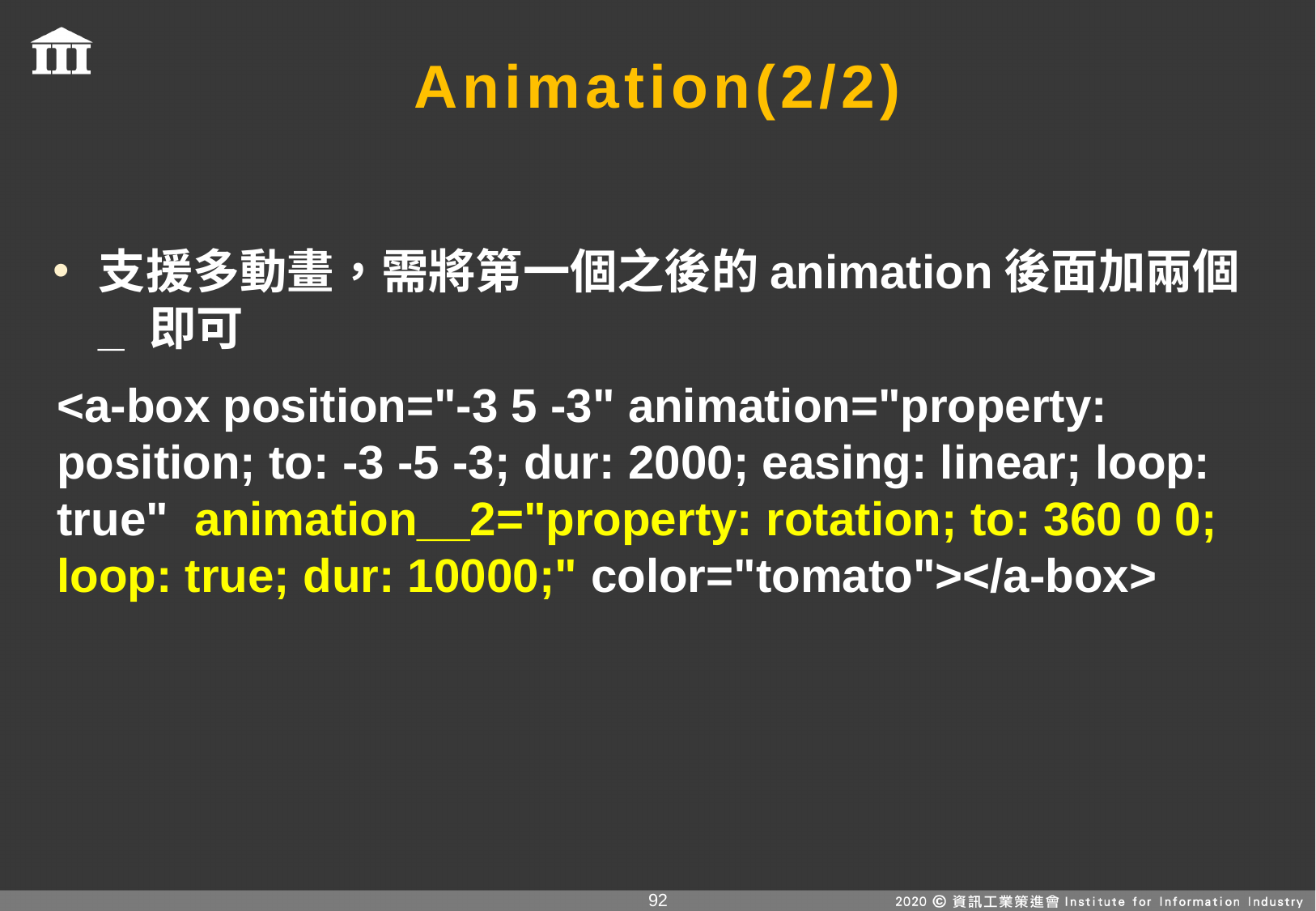

# Animation(2/2)
支援多動畫，需將第一個之後的animation後面加兩個 _ 即可
<a-box position="-3 5 -3" animation="property: position; to: -3 -5 -3; dur: 2000; easing: linear; loop: true"  animation__2="property: rotation; to: 360 0 0; loop: true; dur: 10000;" color="tomato"></a-box>
92